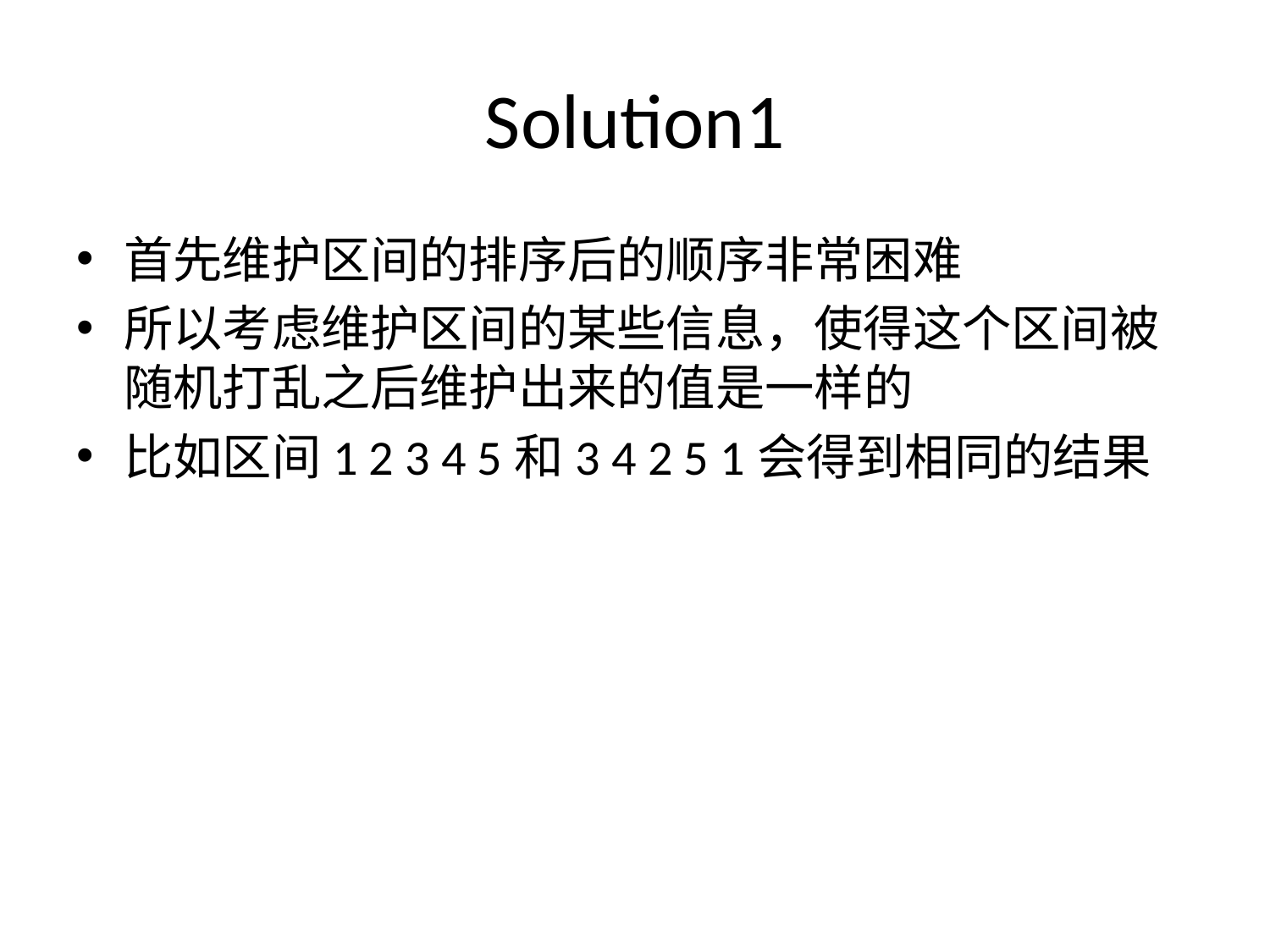

# Solution1
首先维护区间的排序后的顺序非常困难
所以考虑维护区间的某些信息，使得这个区间被随机打乱之后维护出来的值是一样的
比如区间1 2 3 4 5和3 4 2 5 1会得到相同的结果